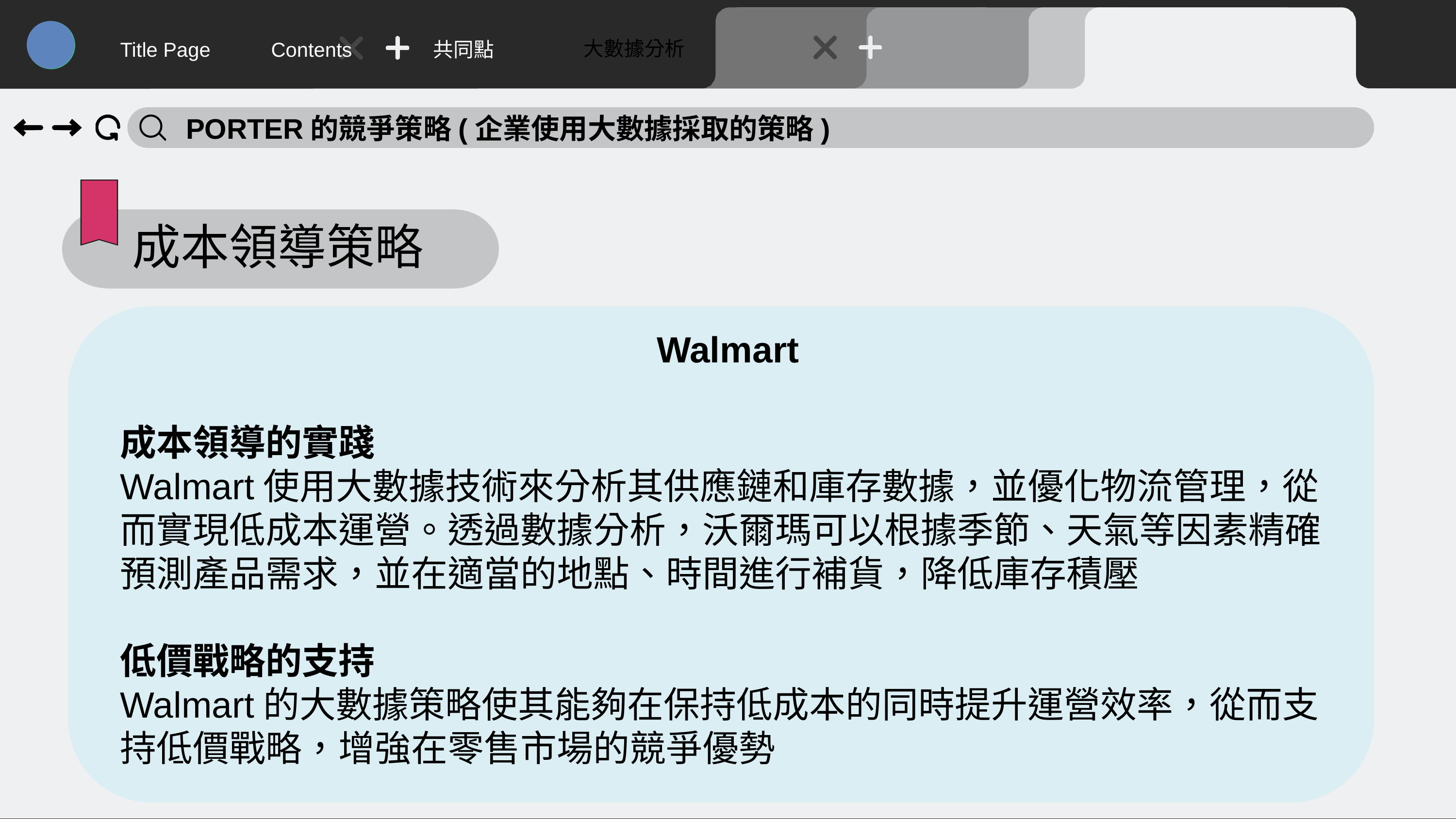

大數據分析
Title Page
Contents
共同點

PORTER的競爭策略(企業使用大數據採取的策略)

成本領導策略

Walmart
成本領導的實踐
Walmart使用大數據技術來分析其供應鏈和庫存數據，並優化物流管理，從而實現低成本運營。透過數據分析，沃爾瑪可以根據季節、天氣等因素精確預測產品需求，並在適當的地點、時間進行補貨，降低庫存積壓

低價戰略的支持
Walmart的大數據策略使其能夠在保持低成本的同時提升運營效率，從而支持低價戰略，增強在零售市場的競爭優勢
51